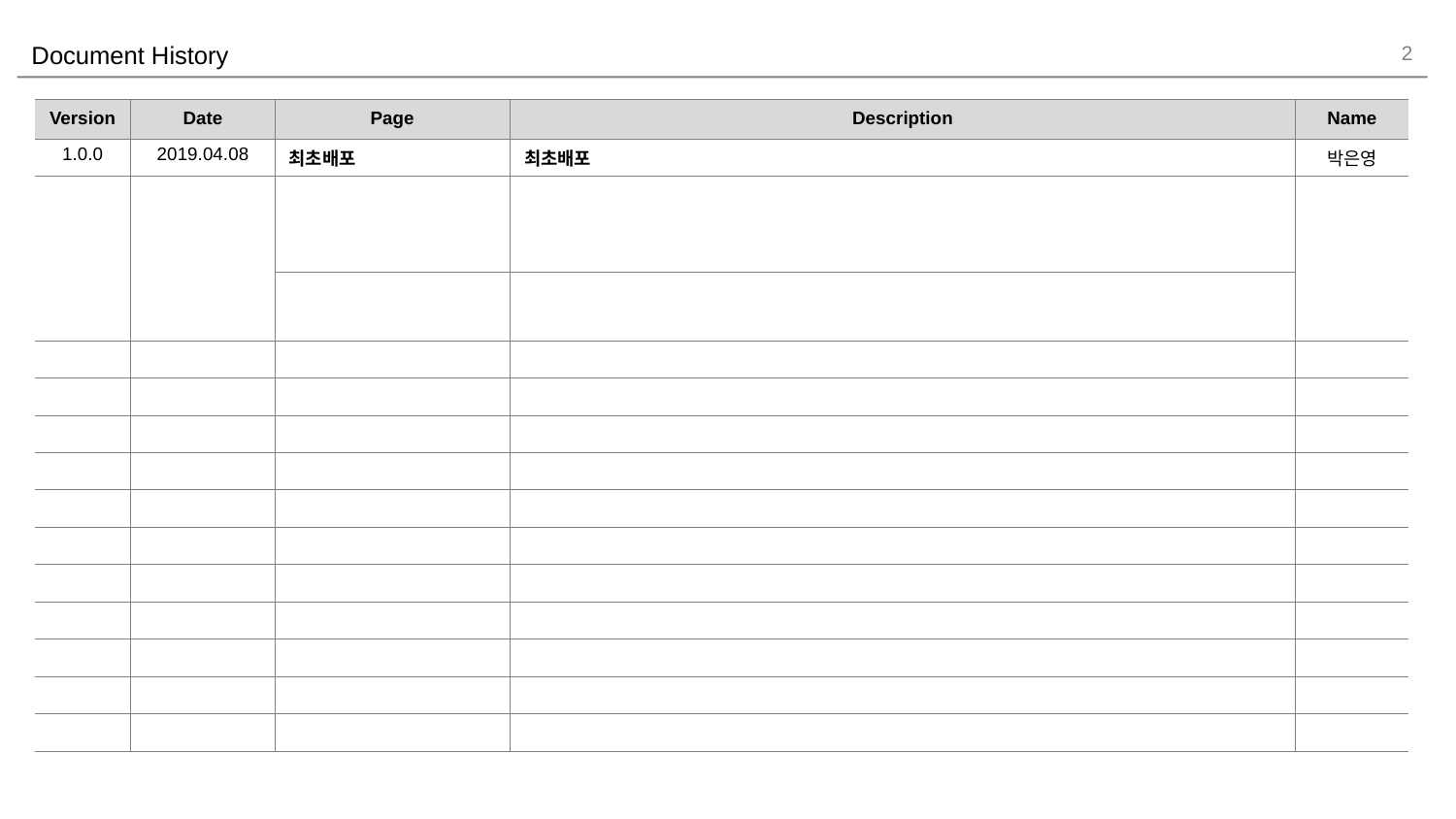

2
# Document History
| Version | Date | Page | Description | Name |
| --- | --- | --- | --- | --- |
| 1.0.0 | 2019.04.08 | 최초배포 | 최초배포 | 박은영 |
|  |  |  |  |  |
|  |  |  |  |  |
|  |  |  |  |  |
|  |  |  |  |  |
|  |  |  |  |  |
|  |  |  |  |  |
|  |  |  |  |  |
|  |  |  |  |  |
|  |  |  |  |  |
|  |  |  |  |  |
|  |  |  |  |  |
|  |  |  |  |  |
|  |  |  |  |  |